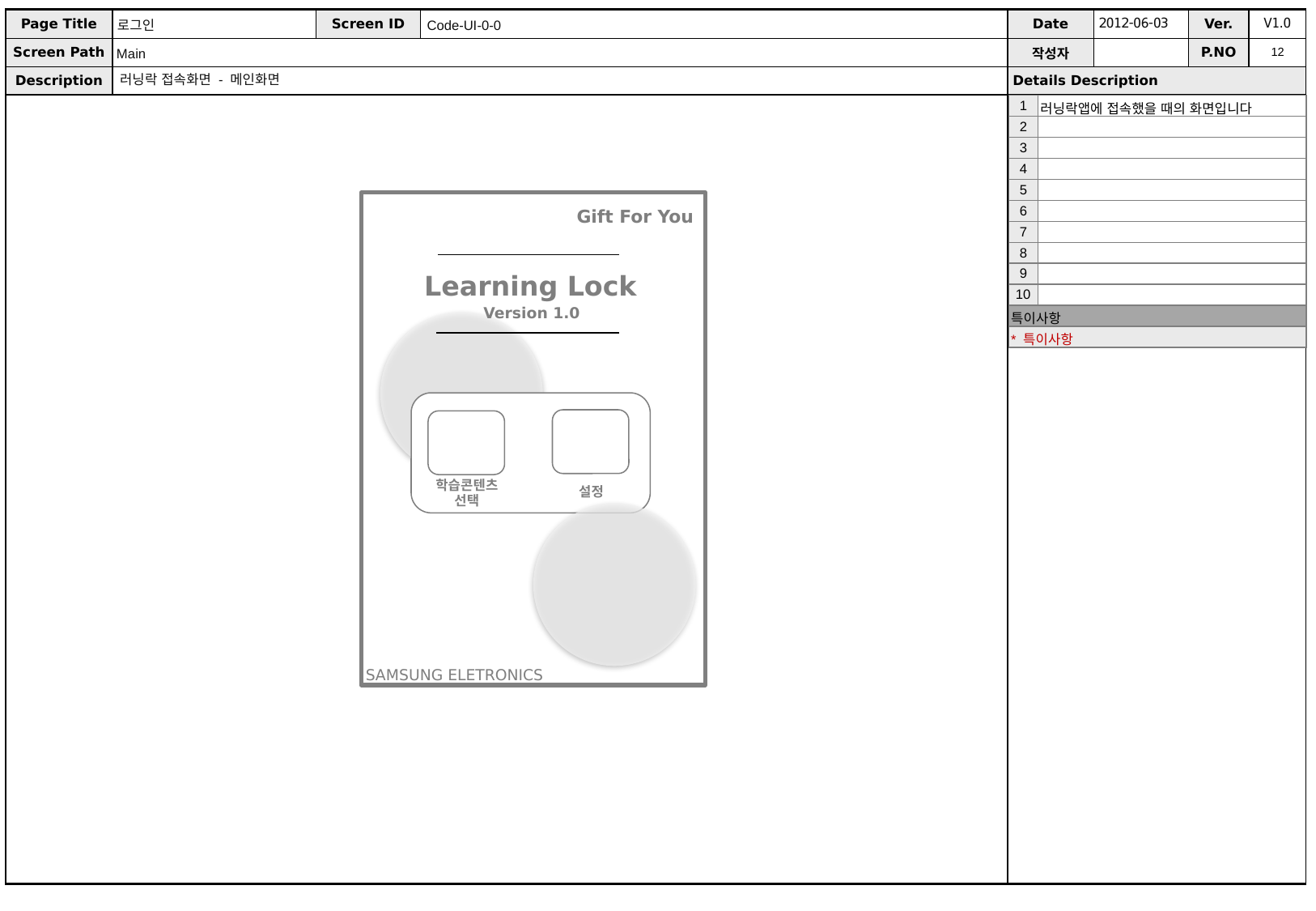

로그인
Code-UI-0-0
Main
12
러닝락 접속화면 - 메인화면
| 1 | 러닝락앱에 접속했을 때의 화면입니다 |
| --- | --- |
| 2 |  |
| 3 |  |
| 4 |  |
| 5 |  |
| 6 |  |
| 7 |  |
| 8 |  |
| 9 |  |
| 10 |  |
| 특이사항 |  |
| \* 특이사항 |  |

Gift For You
Learning Lock
Version 1.0

학습콘텐츠
선택
설정

SAMSUNG ELETRONICS